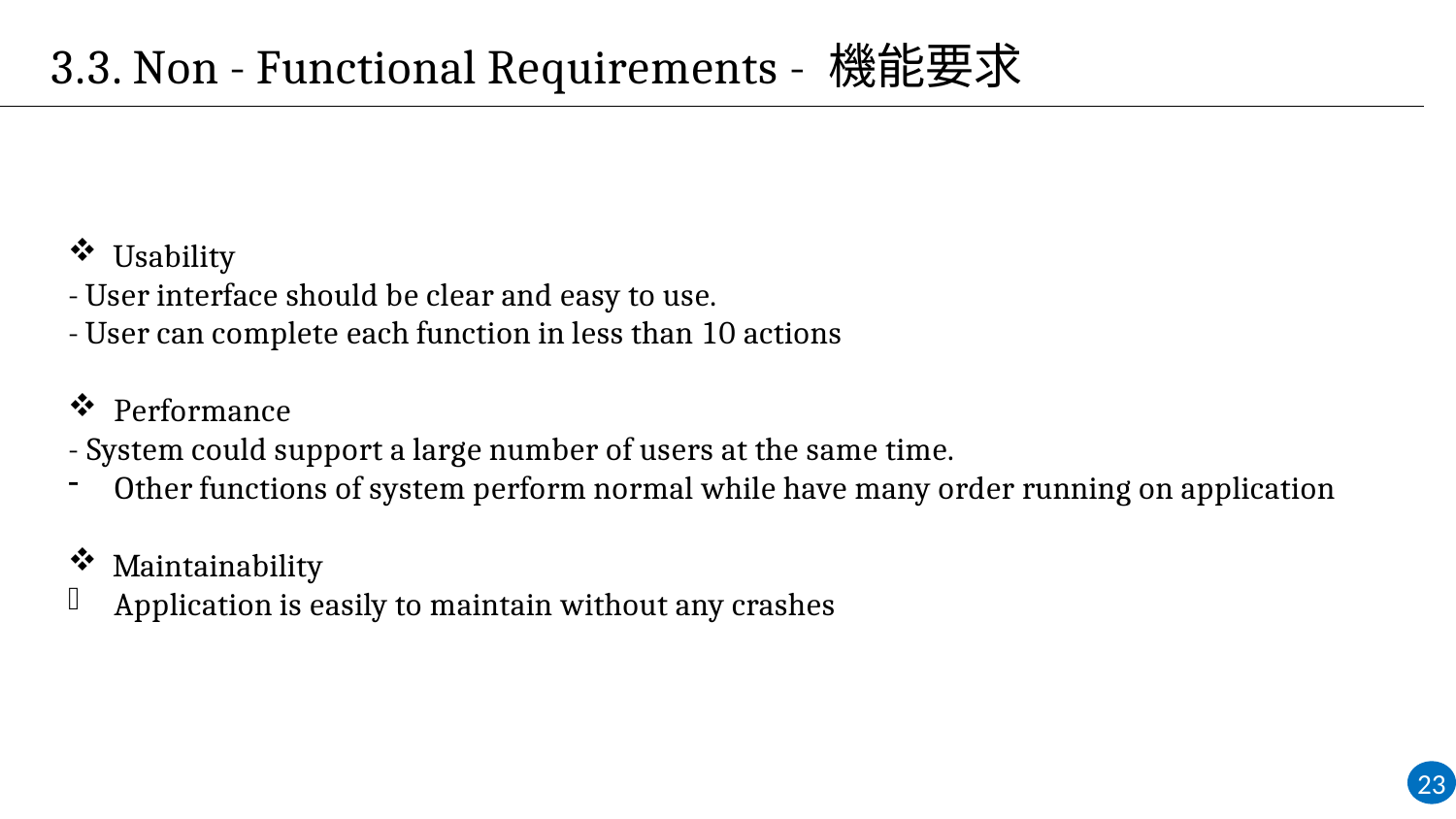

3.3. Non - Functional Requirements - 機能要求
Usability
- User interface should be clear and easy to use.
- User can complete each function in less than 10 actions

Performance
- System could support a large number of users at the same time.
Other functions of system perform normal while have many order running on application

Maintainability
Application is easily to maintain without any crashes

23